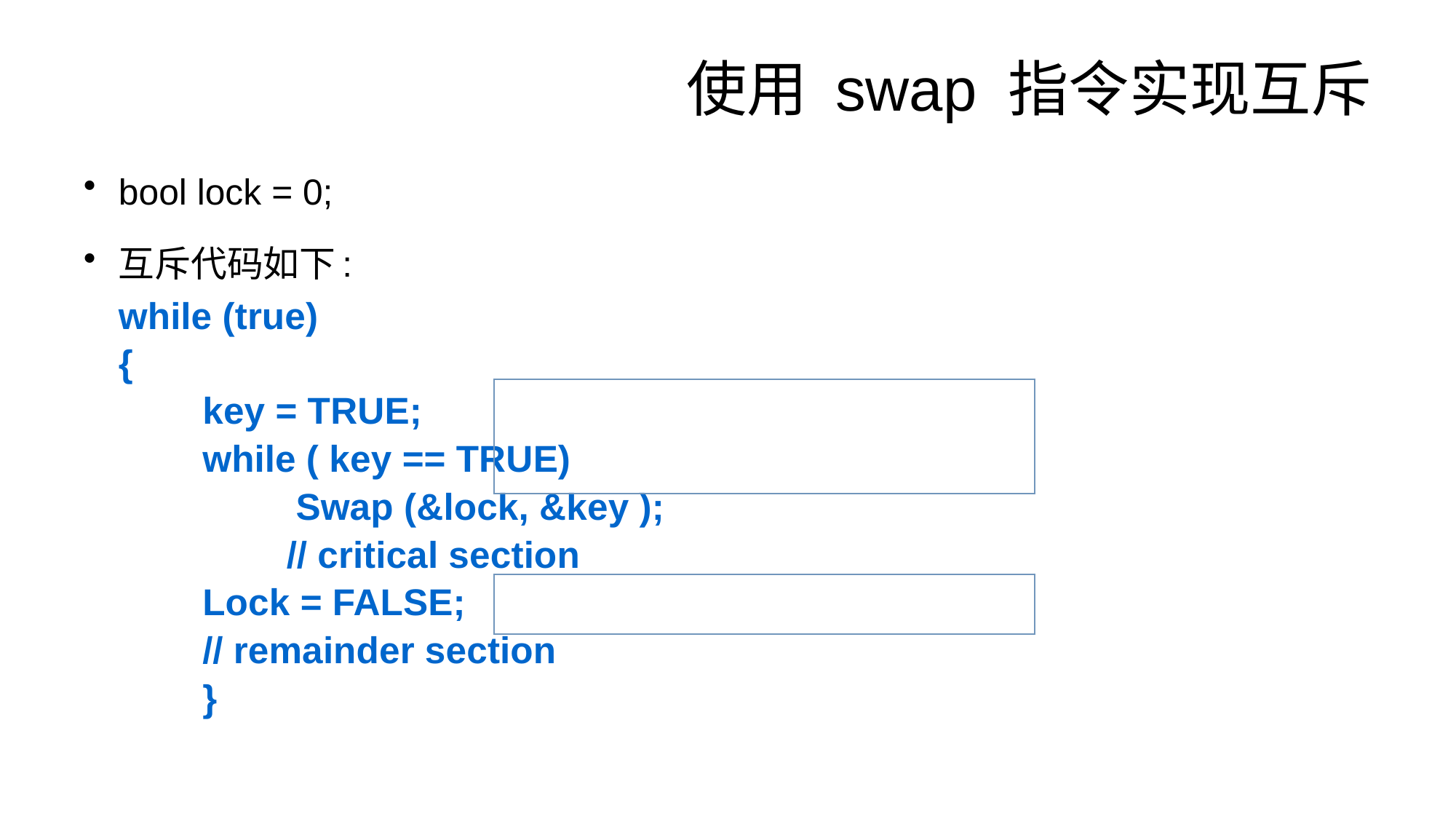

# 使用 swap 指令实现互斥
bool lock = 0;
互斥代码如下:
						while (true)
						{
     					key = TRUE;
     					while ( key == TRUE)
     				         Swap (&lock, &key );
     		  			// critical section
       			Lock = FALSE;
       			// remainder section
     				}